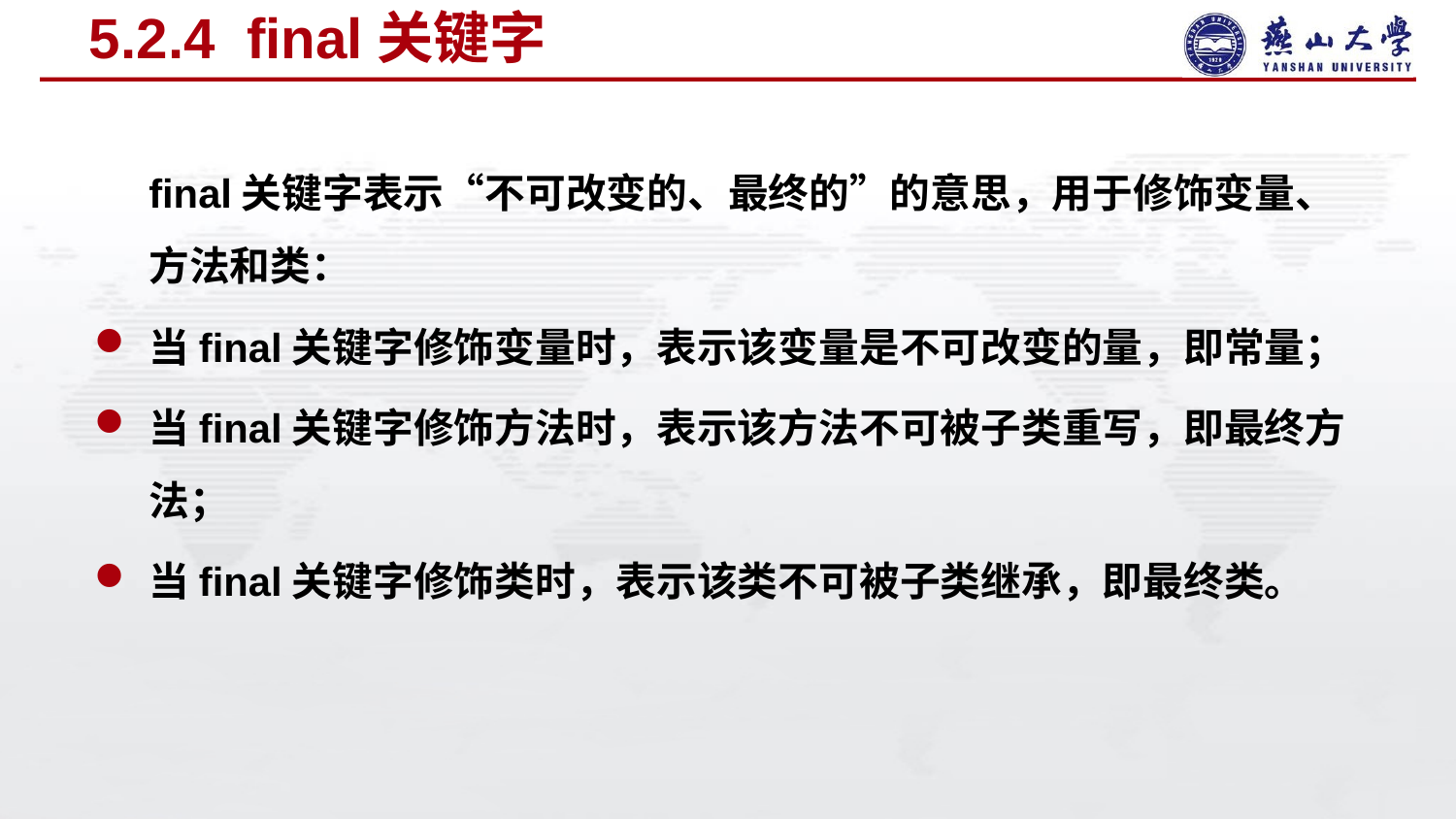

# 5.2.4  final关键字
	final关键字表示“不可改变的、最终的”的意思，用于修饰变量、方法和类：
当final关键字修饰变量时，表示该变量是不可改变的量，即常量；
当final关键字修饰方法时，表示该方法不可被子类重写，即最终方法；
当final关键字修饰类时，表示该类不可被子类继承，即最终类。